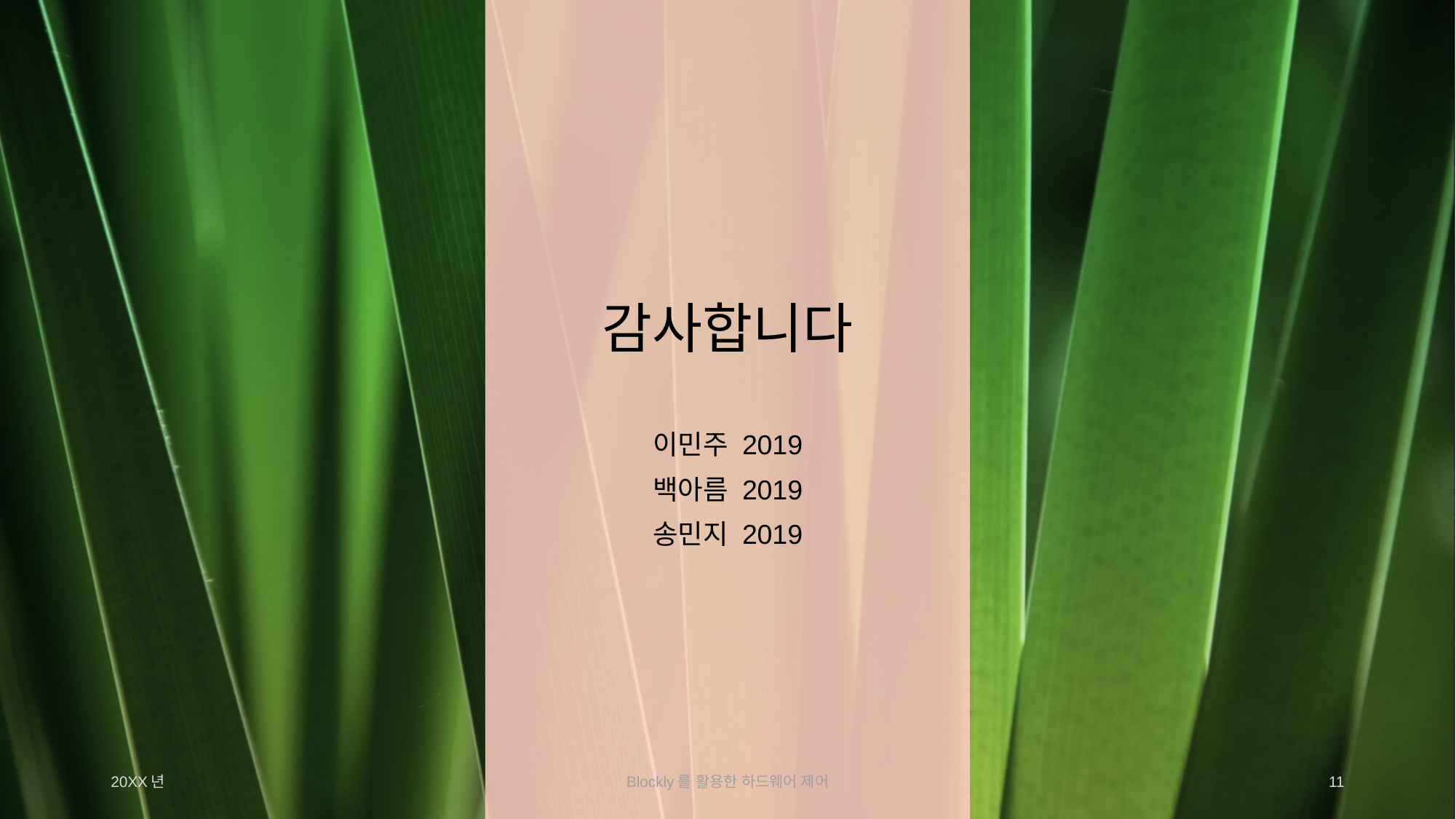

# 감사합니다
이민주 2019
백아름 2019
송민지 2019
20XX년
Blockly를 활용한 하드웨어 제어
11